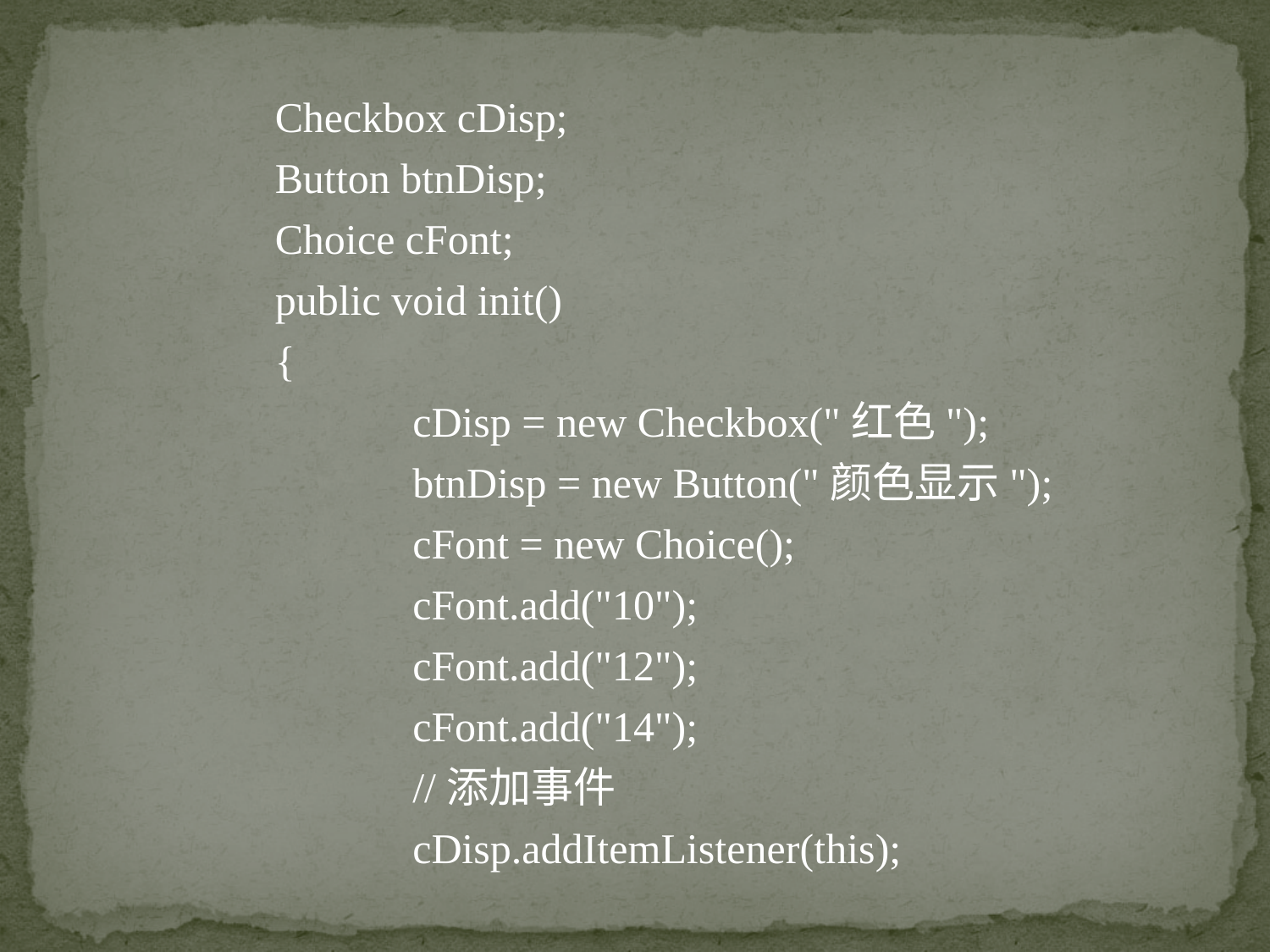

Checkbox cDisp;
	Button btnDisp;
	Choice cFont;
	public void init()
	{
		 cDisp = new Checkbox("红色");
		 btnDisp = new Button("颜色显示");
		 cFont = new Choice();
		 cFont.add("10");
		 cFont.add("12");
		 cFont.add("14");
		 //添加事件
		 cDisp.addItemListener(this);